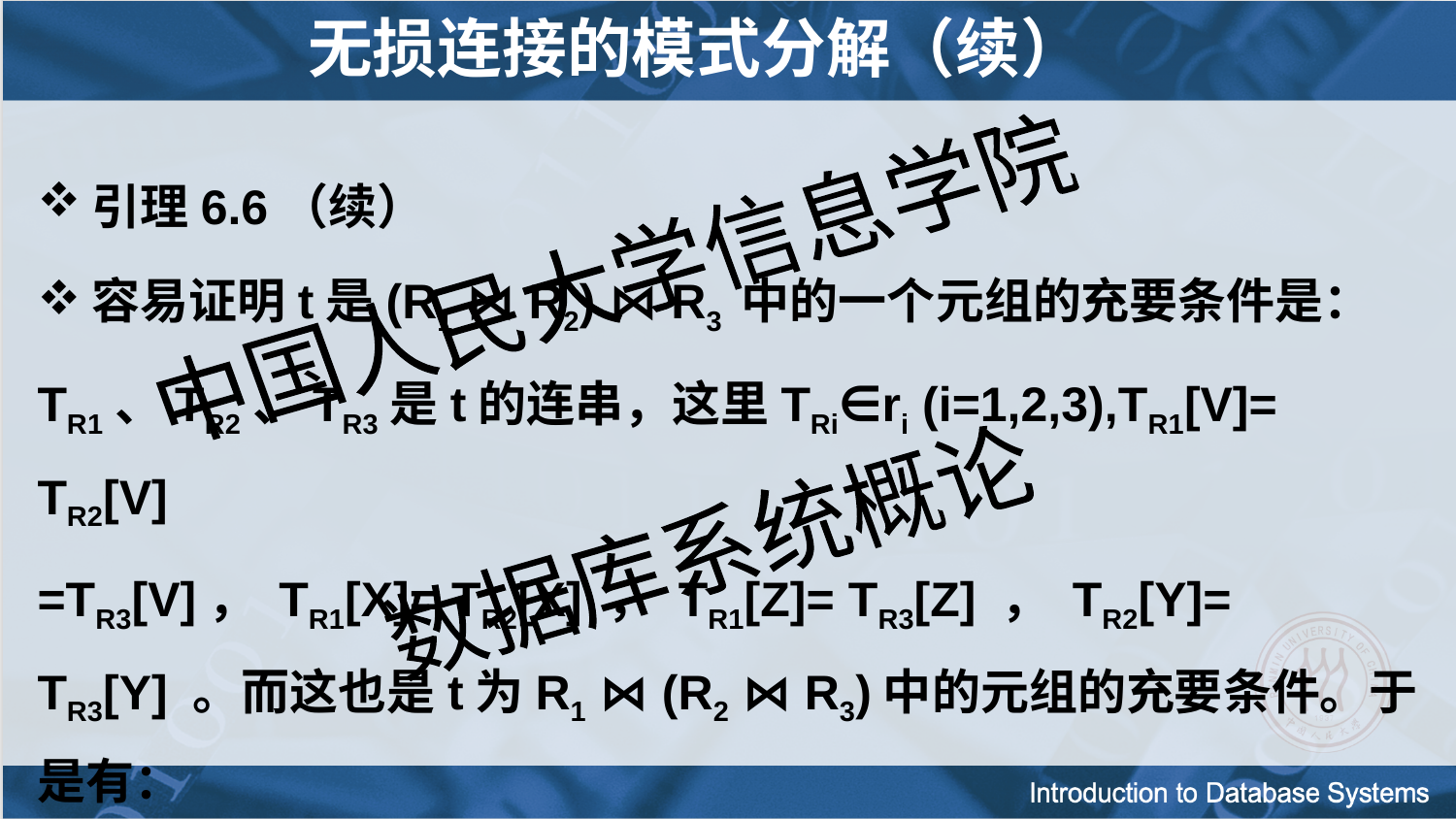

# 无损连接的模式分解（续）
引理6.6（续）
容易证明t是(R1 ⋈ R2) ⋈ R3 中的一个元组的充要条件是：
TR1、TR2、TR3是t的连串，这里TRi∈ri (i=1,2,3),TR1[V]= TR2[V]
=TR3[V]， TR1[X]= TR2[X] ， TR1[Z]= TR3[Z] ， TR2[Y]= TR3[Y] 。而这也是t为R1 ⋈ (R2 ⋈ R3)中的元组的充要条件。于是有：
(R1 ⋈ R2) ⋈ R3 = R1 ⋈ (R2 ⋈ R3)